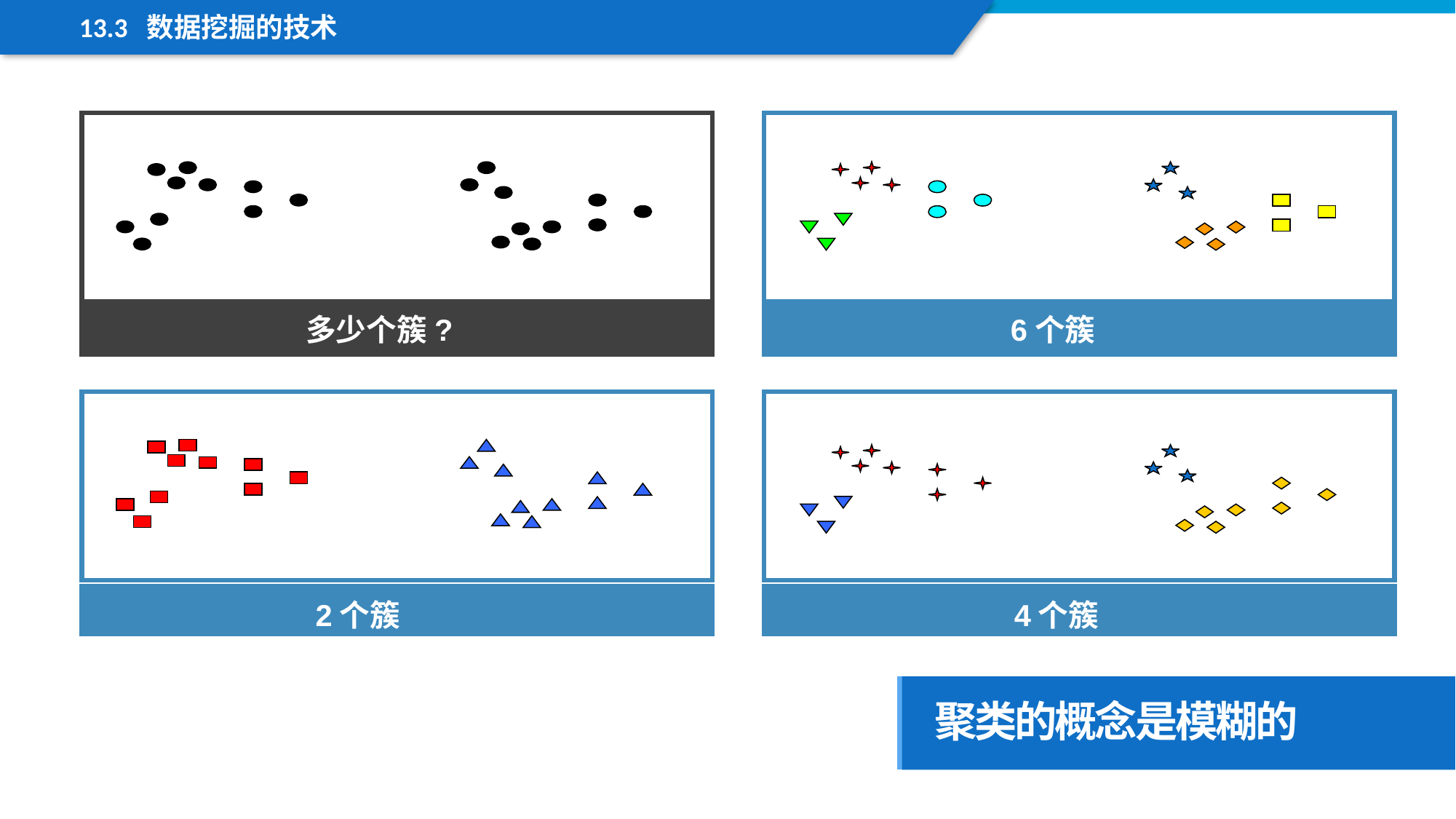

13.3  数据挖掘的技术

多少个簇?
6个簇

2个簇
4个簇
聚类的概念是模糊的